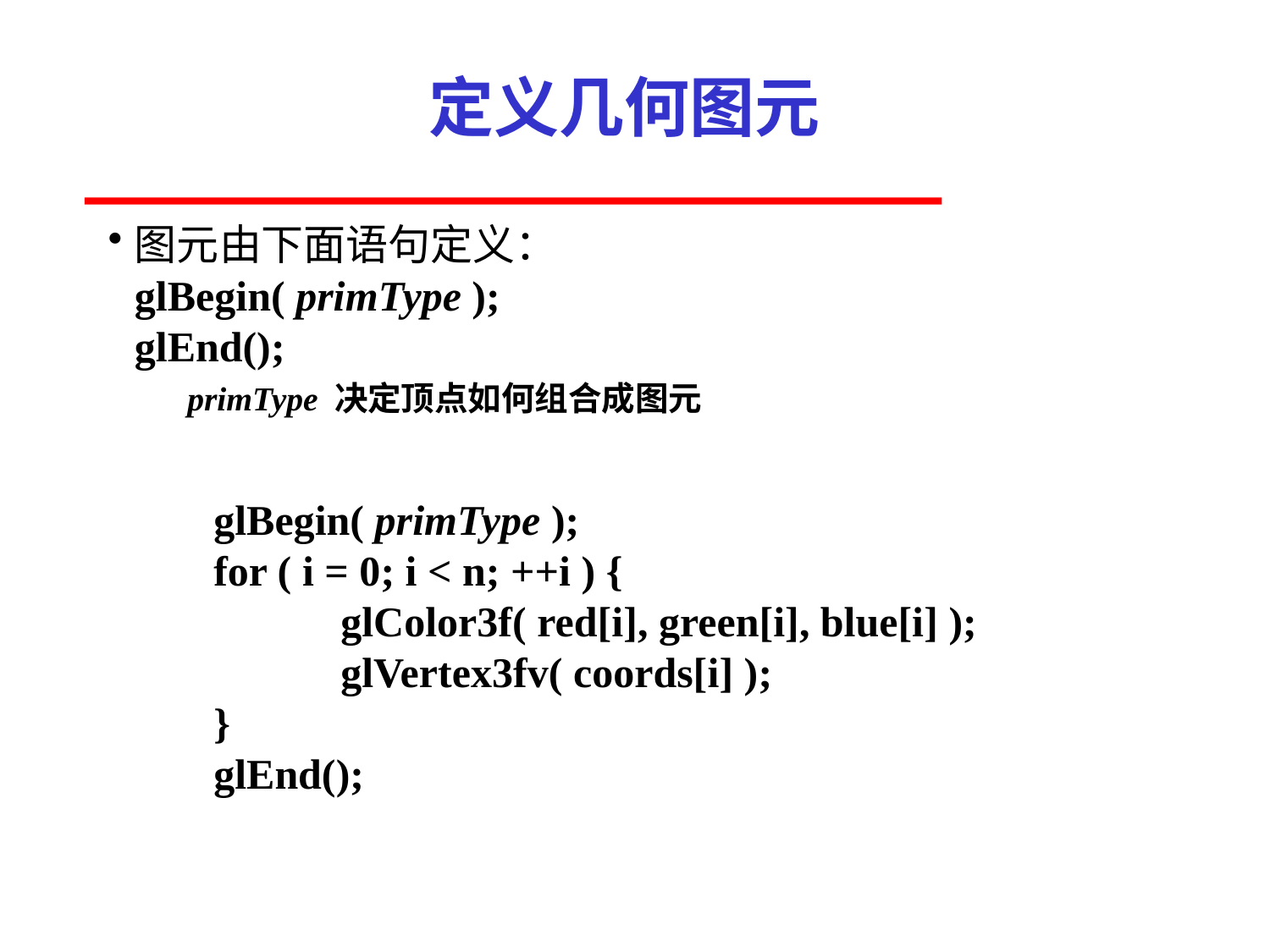

# 定义几何图元
图元由下面语句定义：
glBegin( primType );
glEnd();
primType 决定顶点如何组合成图元
glBegin( primType );
for ( i = 0; i < n; ++i ) {
	glColor3f( red[i], green[i], blue[i] );
	glVertex3fv( coords[i] );
}
glEnd();
79